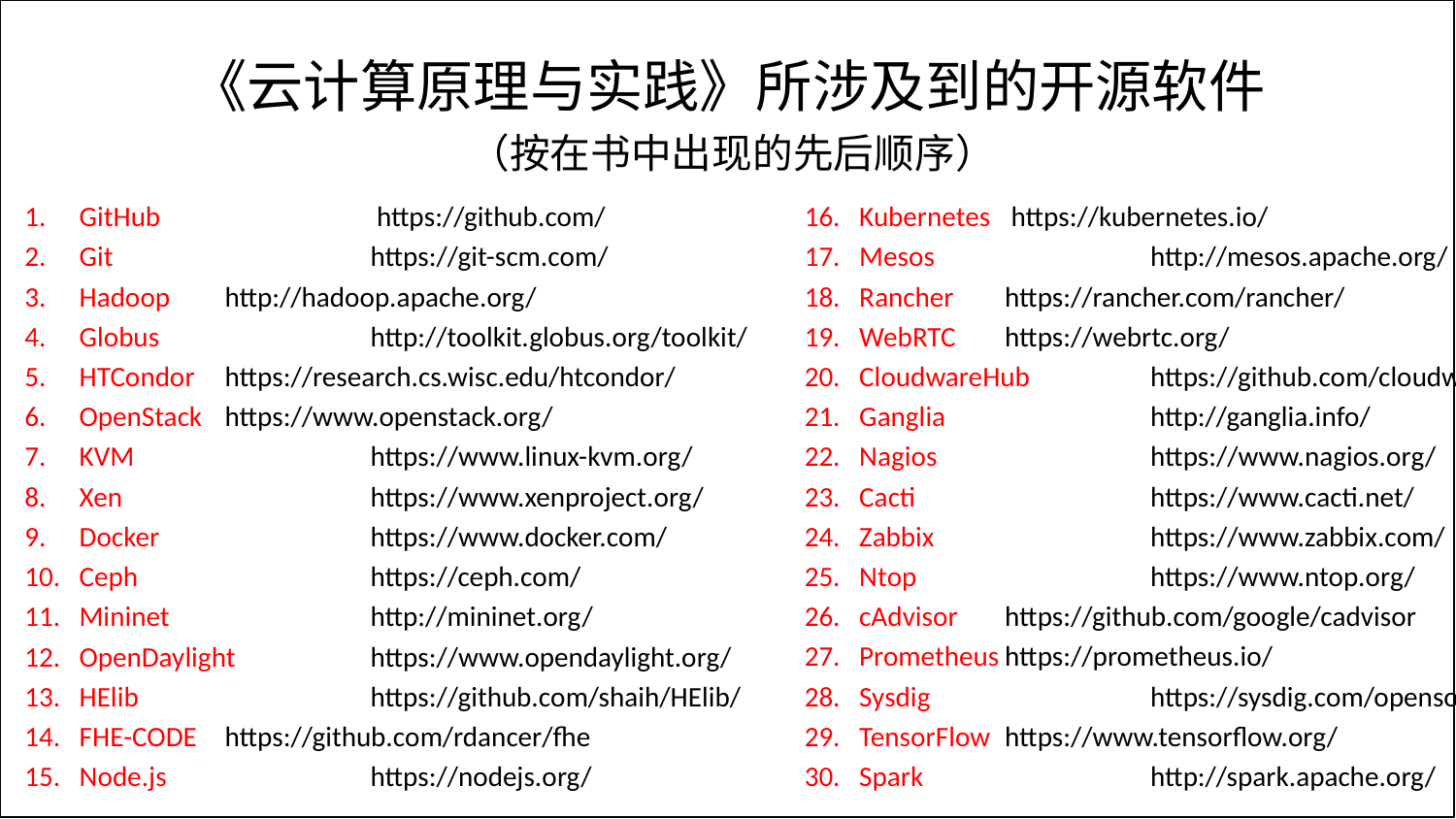

# 《云计算原理与实践》所涉及到的开源软件 （按在书中出现的先后顺序）
GitHub	           	 https://github.com/
Git		https://git-scm.com/
Hadoop	http://hadoop.apache.org/
Globus		http://toolkit.globus.org/toolkit/
HTCondor	https://research.cs.wisc.edu/htcondor/
OpenStack	https://www.openstack.org/
KVM		https://www.linux-kvm.org/
Xen		https://www.xenproject.org/
Docker		https://www.docker.com/
Ceph		https://ceph.com/
Mininet		http://mininet.org/
OpenDaylight	https://www.opendaylight.org/
HElib		https://github.com/shaih/HElib/
FHE-CODE	https://github.com/rdancer/fhe
Node.js		https://nodejs.org/
Kubernetes	 https://kubernetes.io/
Mesos		http://mesos.apache.org/
Rancher	https://rancher.com/rancher/
WebRTC	https://webrtc.org/
CloudwareHub	https://github.com/cloudwarelabs
Ganglia		http://ganglia.info/
Nagios		https://www.nagios.org/
Cacti		https://www.cacti.net/
Zabbix		https://www.zabbix.com/
Ntop		https://www.ntop.org/
cAdvisor	https://github.com/google/cadvisor
Prometheus	https://prometheus.io/
Sysdig		https://sysdig.com/opensource/
TensorFlow	https://www.tensorflow.org/
Spark		http://spark.apache.org/